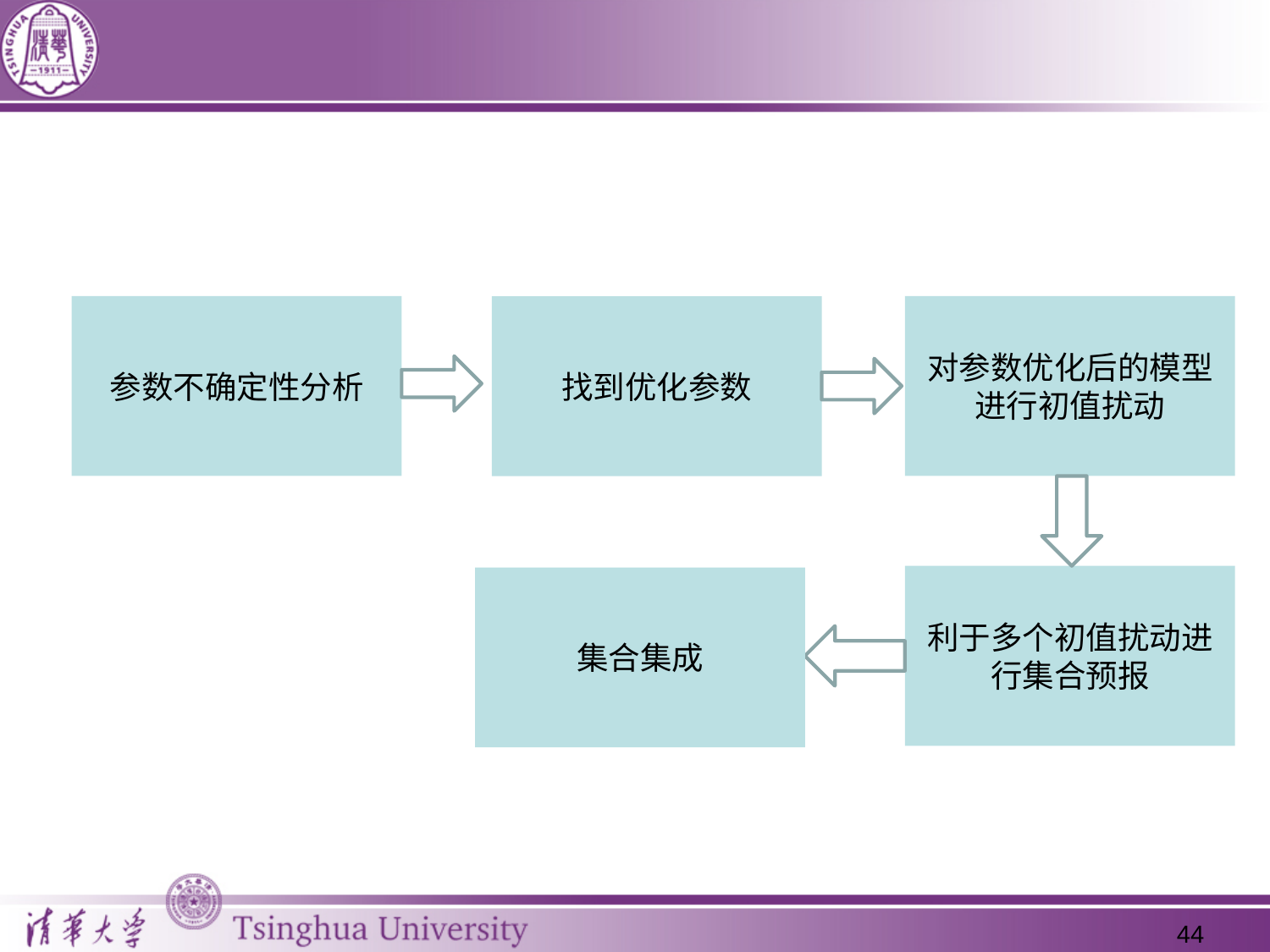

参数不确定性分析
对参数优化后的模型进行初值扰动
找到优化参数

利于多个初值扰动进行集合预报
集合集成

44